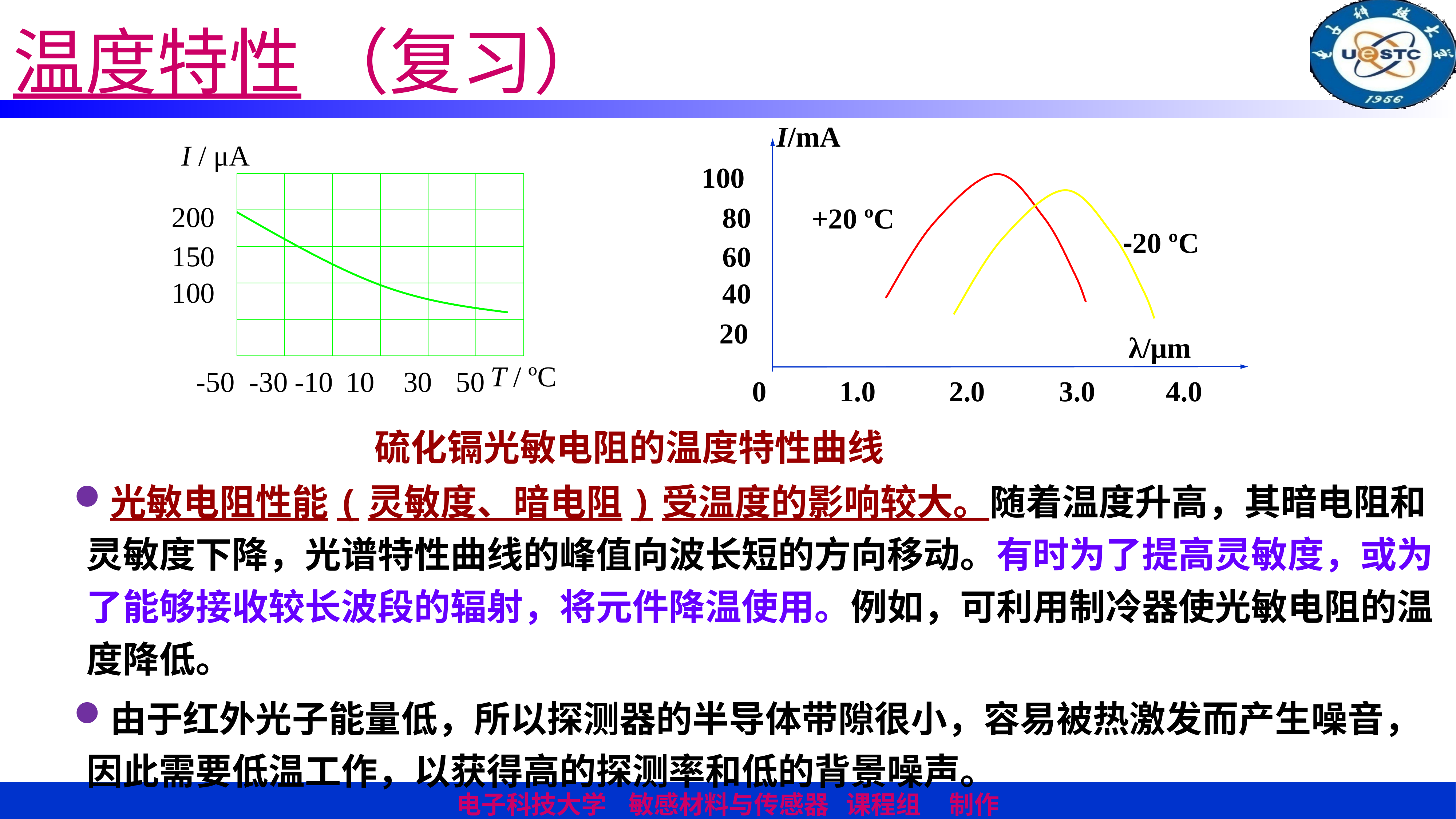

温度特性 （复习）

I/mA

100

80

+20 ºC

-20 ºC

60

40

20

λ/μm

0

1.0
2.0

3.0

4.0

I / μA

200

150
100

T / ºC

-50

-30

-10

10

30

50

硫化镉光敏电阻的温度特性曲线
光敏电阻性能(灵敏度、暗电阻)受温度的影响较大。随着温度升高，其暗电阻和灵敏度下降，光谱特性曲线的峰值向波长短的方向移动。有时为了提高灵敏度，或为了能够接收较长波段的辐射，将元件降温使用。例如，可利用制冷器使光敏电阻的温度降低。
由于红外光子能量低，所以探测器的半导体带隙很小，容易被热激发而产生噪音，因此需要低温工作，以获得高的探测率和低的背景噪声。